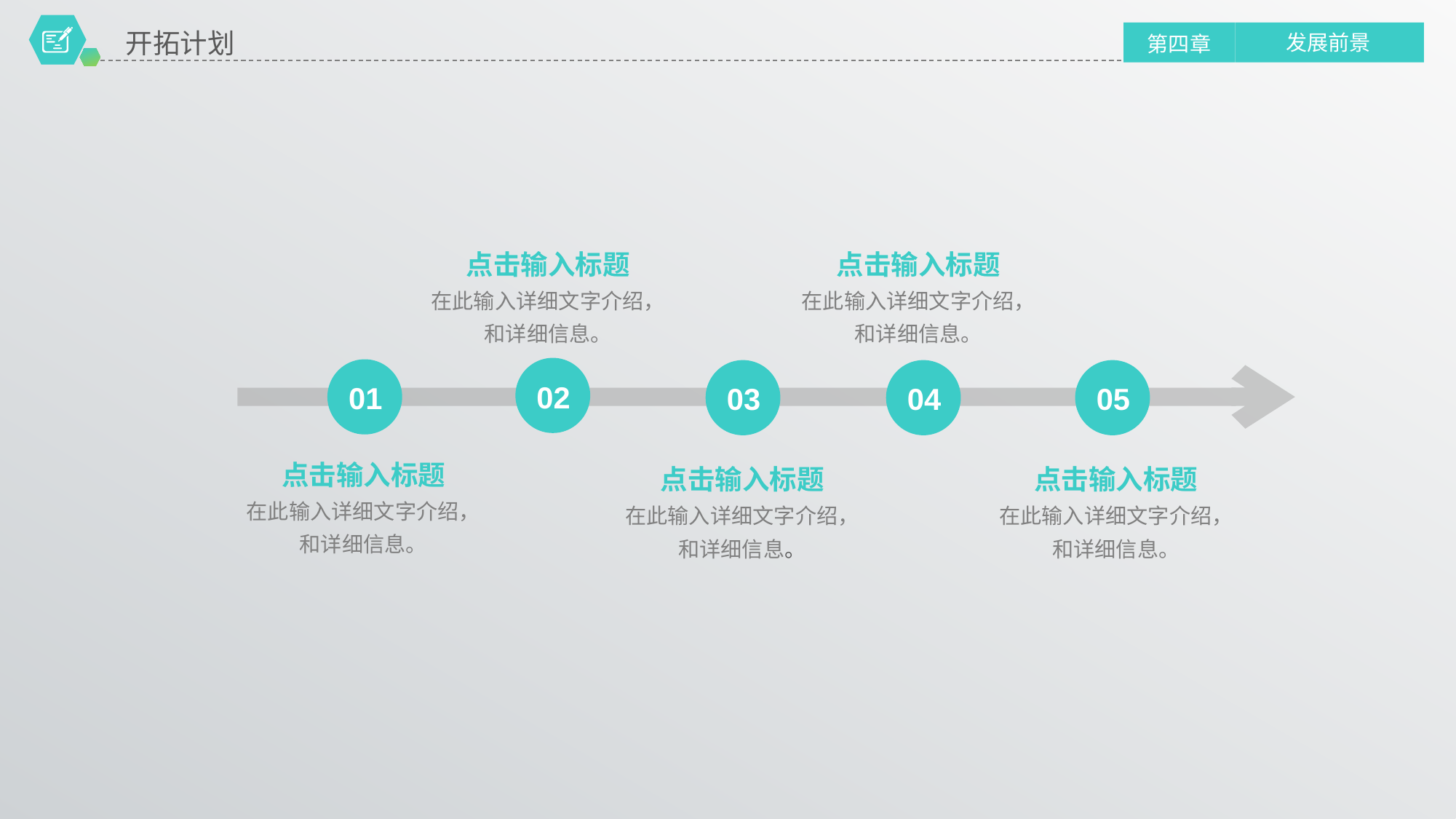

开拓计划
发展前景
第四章

点击输入标题
在此输入详细文字介绍，
和详细信息。
点击输入标题
在此输入详细文字介绍，
和详细信息。

02
01
03
04
05
点击输入标题
在此输入详细文字介绍，
和详细信息。
点击输入标题
在此输入详细文字介绍，
和详细信息。
点击输入标题
在此输入详细文字介绍，
和详细信息。
延时符